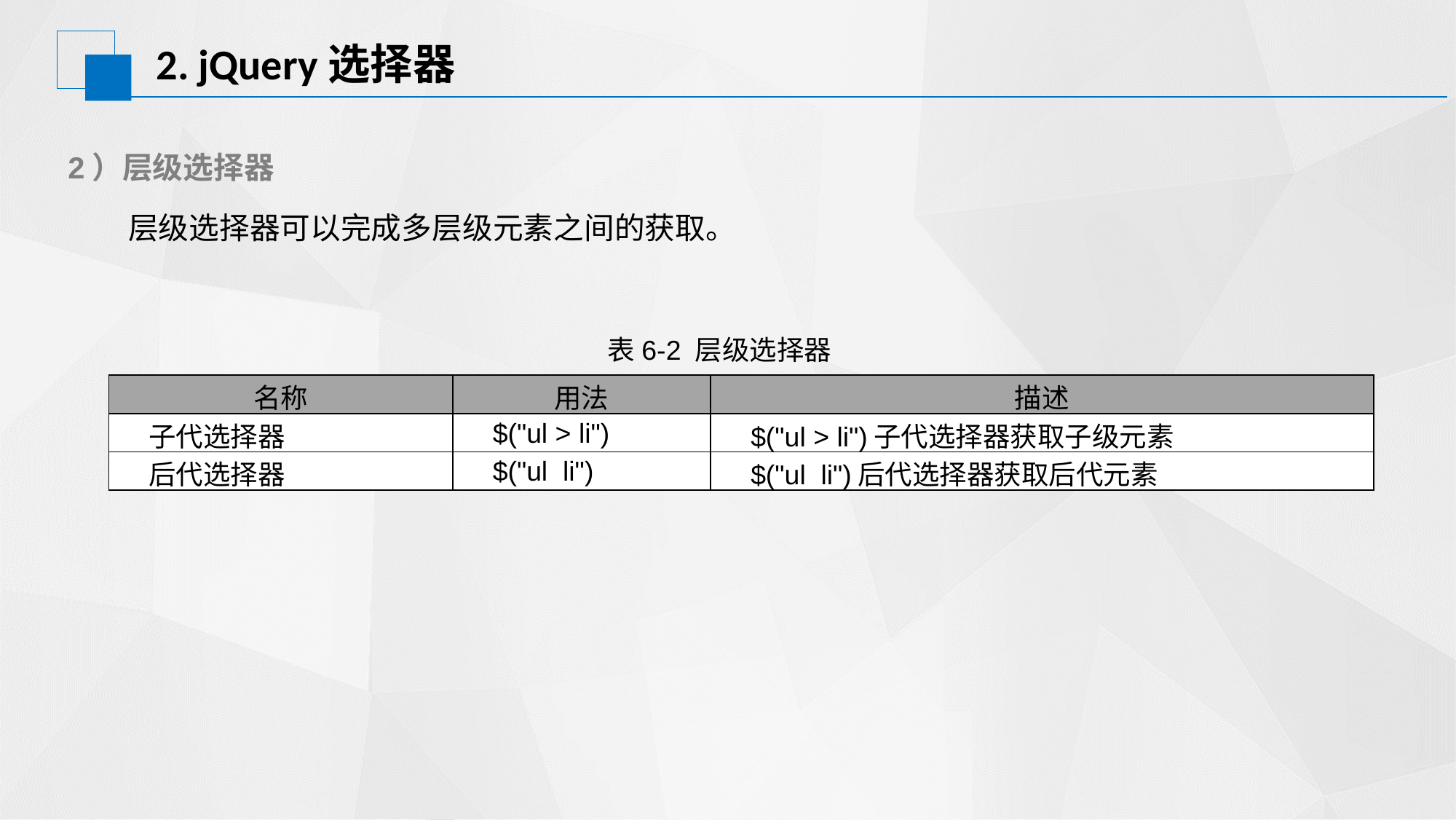

2. jQuery选择器
2）层级选择器
层级选择器可以完成多层级元素之间的获取。
表6-2 层级选择器
| 名称 | 用法 | 描述 |
| --- | --- | --- |
| 子代选择器 | $("ul > li") | $("ul > li")子代选择器获取子级元素 |
| 后代选择器 | $("ul li") | $("ul li")后代选择器获取后代元素 |